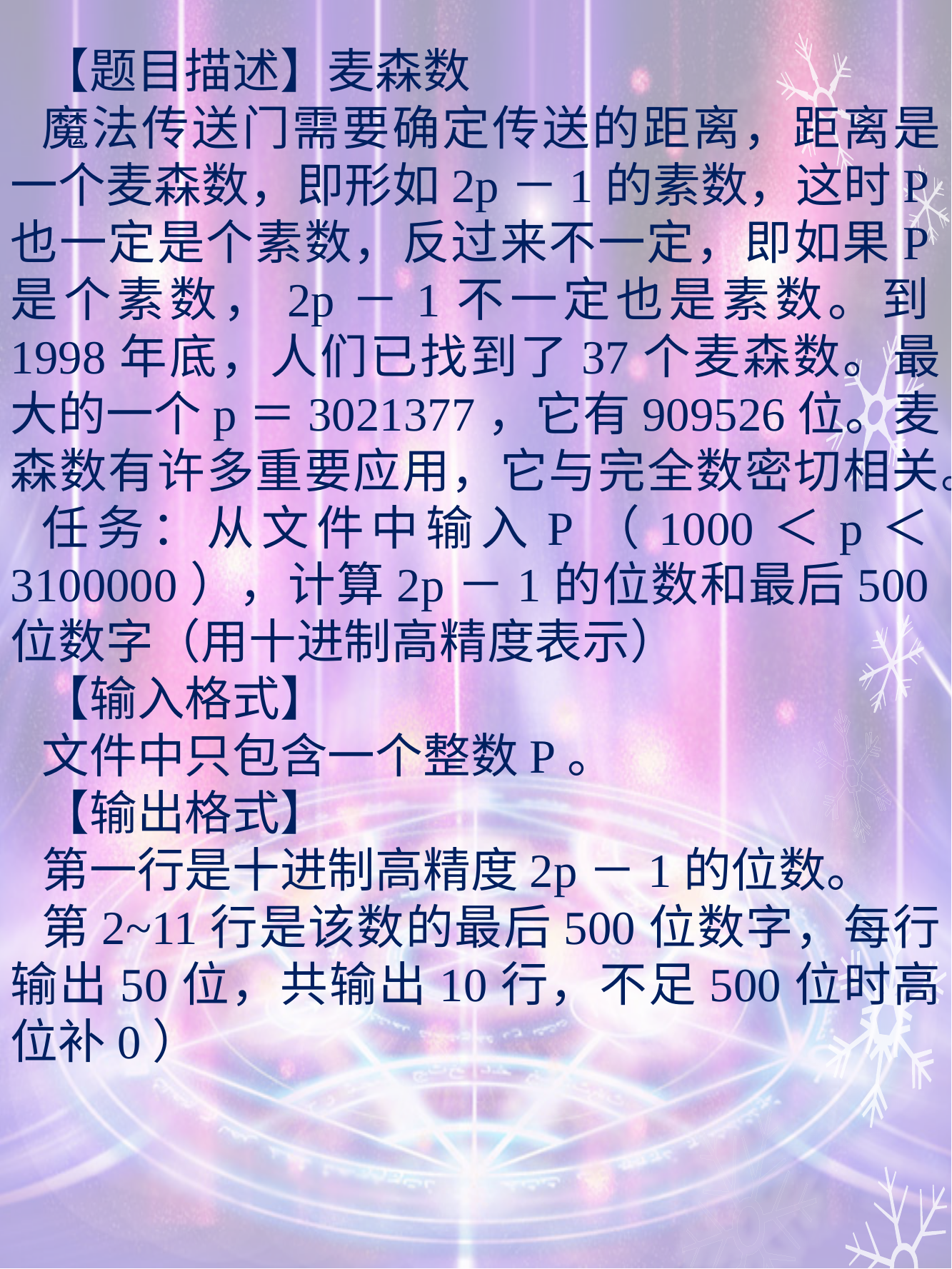

【题目描述】麦森数
魔法传送门需要确定传送的距离，距离是一个麦森数，即形如2p－1的素数，这时P也一定是个素数，反过来不一定，即如果P是个素数，2p－1不一定也是素数。到1998年底，人们已找到了37个麦森数。最大的一个p＝3021377，它有909526位。麦森数有许多重要应用，它与完全数密切相关。
任务：从文件中输入P（1000＜p＜3100000），计算2p－1的位数和最后500位数字（用十进制高精度表示）
【输入格式】
文件中只包含一个整数P。
【输出格式】
第一行是十进制高精度2p－1的位数。
第2~11行是该数的最后500位数字，每行输出50位，共输出10行，不足500位时高位补0）